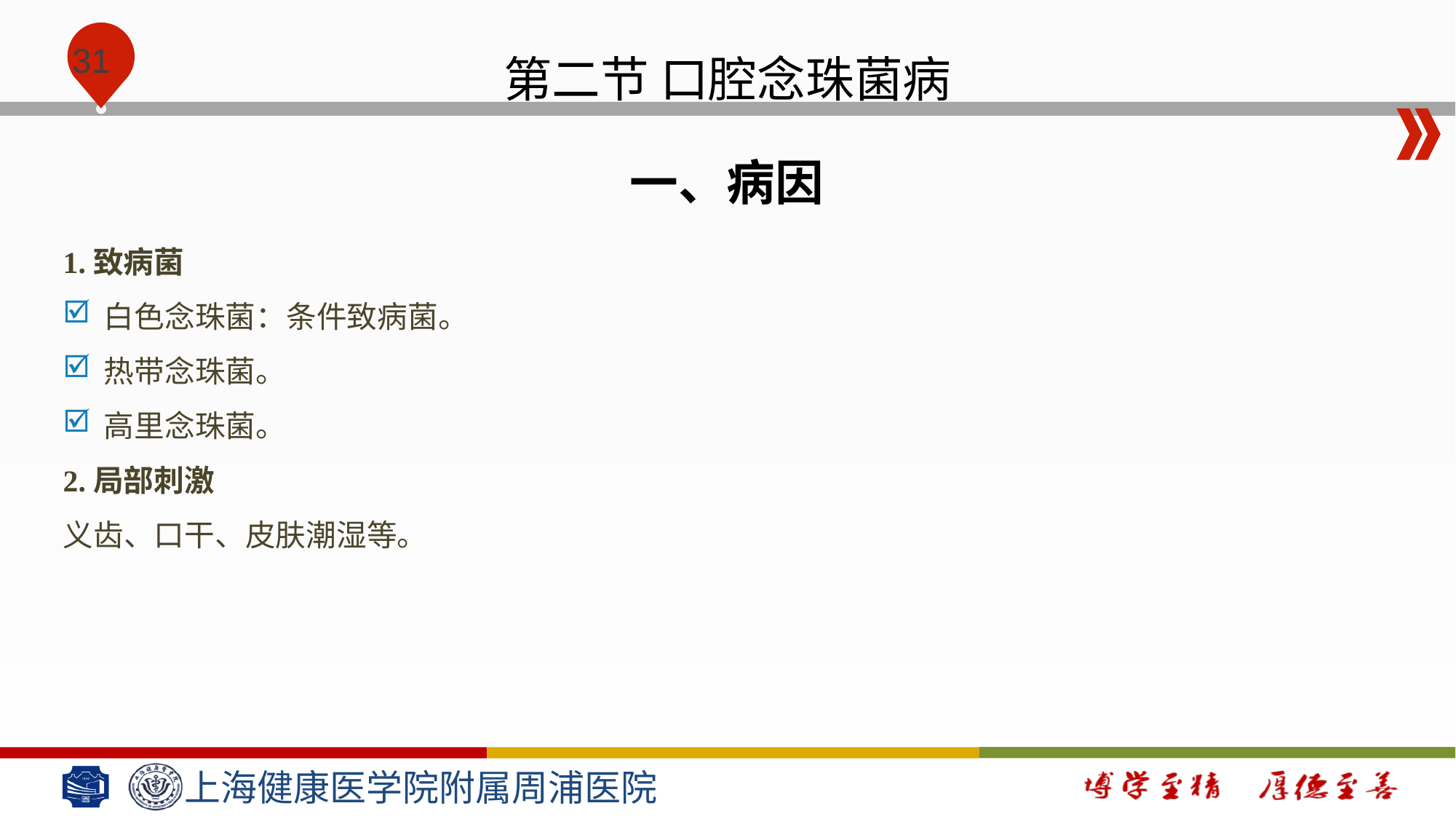

# 第二节 口腔念珠菌病
一、病因
1.致病菌
白色念珠菌：条件致病菌。
热带念珠菌。
高里念珠菌。
2.局部刺激
义齿、口干、皮肤潮湿等。